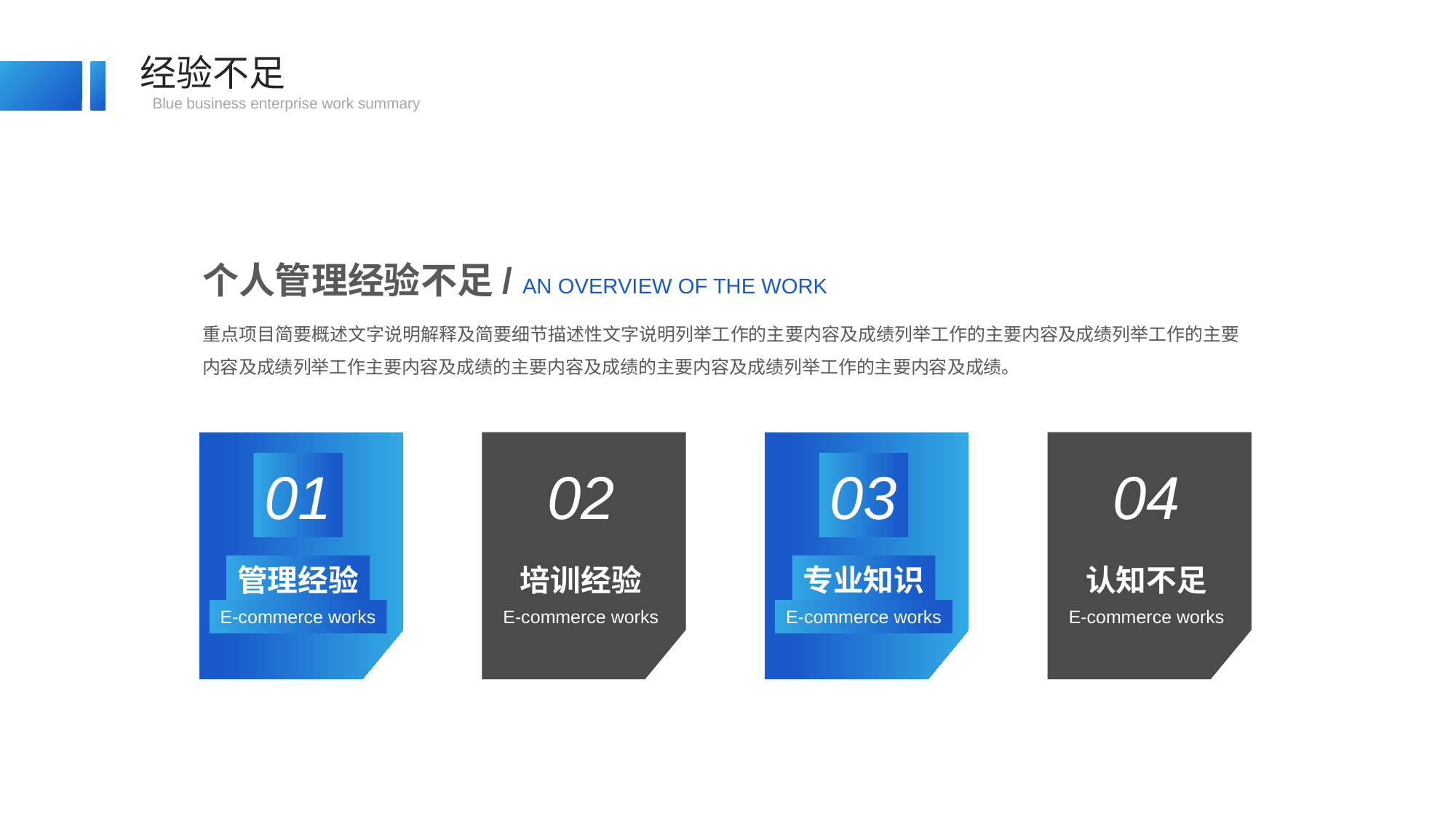

经验不足
Blue business enterprise work summary
个人管理经验不足/ AN OVERVIEW OF THE WORK
重点项目简要概述文字说明解释及简要细节描述性文字说明列举工作的主要内容及成绩列举工作的主要内容及成绩列举工作的主要内容及成绩列举工作主要内容及成绩的主要内容及成绩的主要内容及成绩列举工作的主要内容及成绩。

01
管理经验
E-commerce works

02
培训经验
E-commerce works

03
专业知识
E-commerce works

04
认知不足
E-commerce works